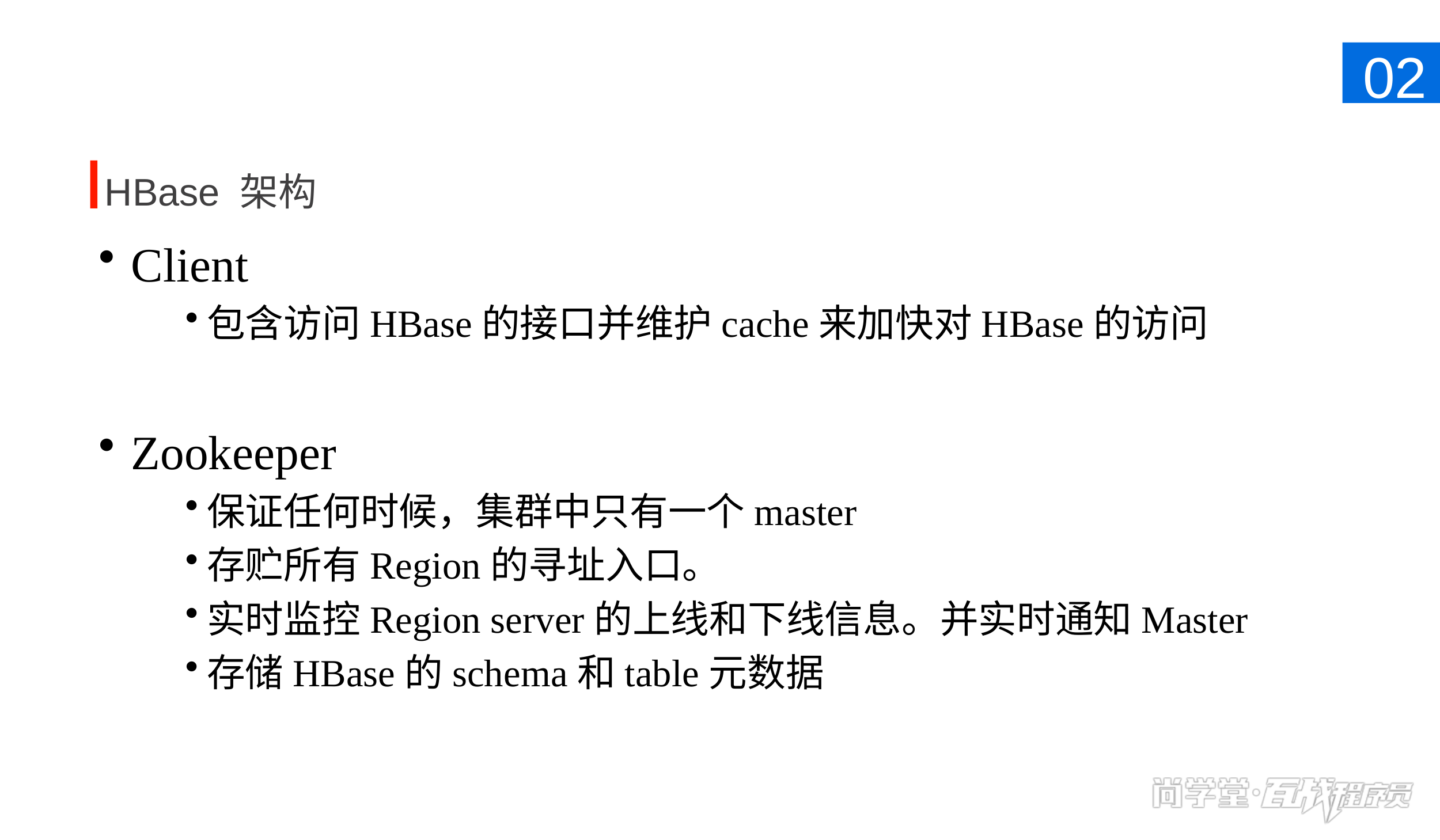

02

HBase 架构
Client
包含访问HBase的接口并维护cache来加快对HBase的访问

Zookeeper
保证任何时候，集群中只有一个master
存贮所有Region的寻址入口。
实时监控Region server的上线和下线信息。并实时通知Master
存储HBase的schema和table元数据
当需要对比数据时使用当前样式，此处文字段为对右侧数据的结论或相关描述。可以根据内容调整这部分的蓝色背景高度，但不要改变蓝色部分的位置。图片也可替换，但请保证高度不变，与右侧的柱状图间距协调。